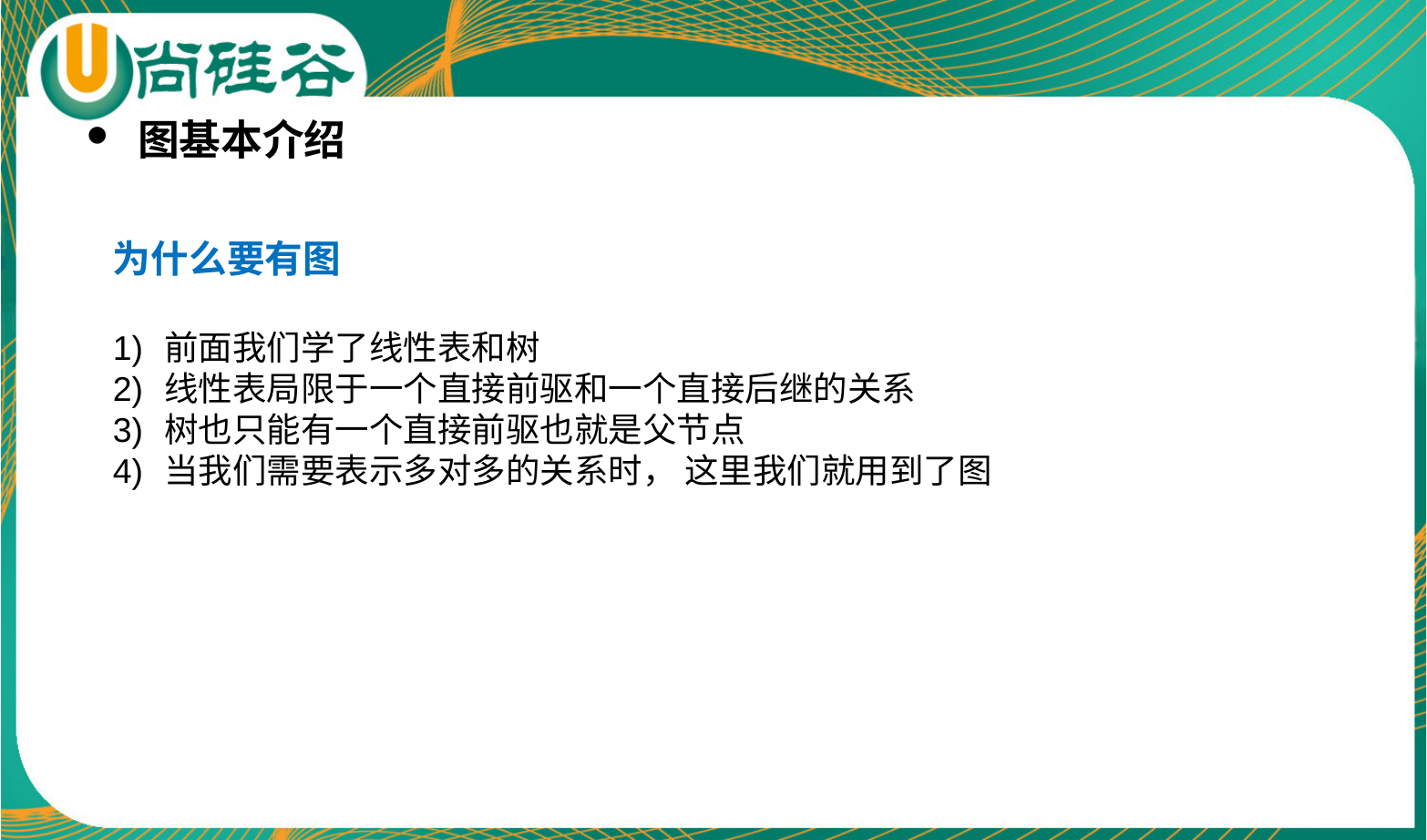

图基本介绍

为什么要有图

前面我们学了线性表和树
线性表局限于一个直接前驱和一个直接后继的关系
树也只能有一个直接前驱也就是父节点
当我们需要表示多对多的关系时， 这里我们就用到了图